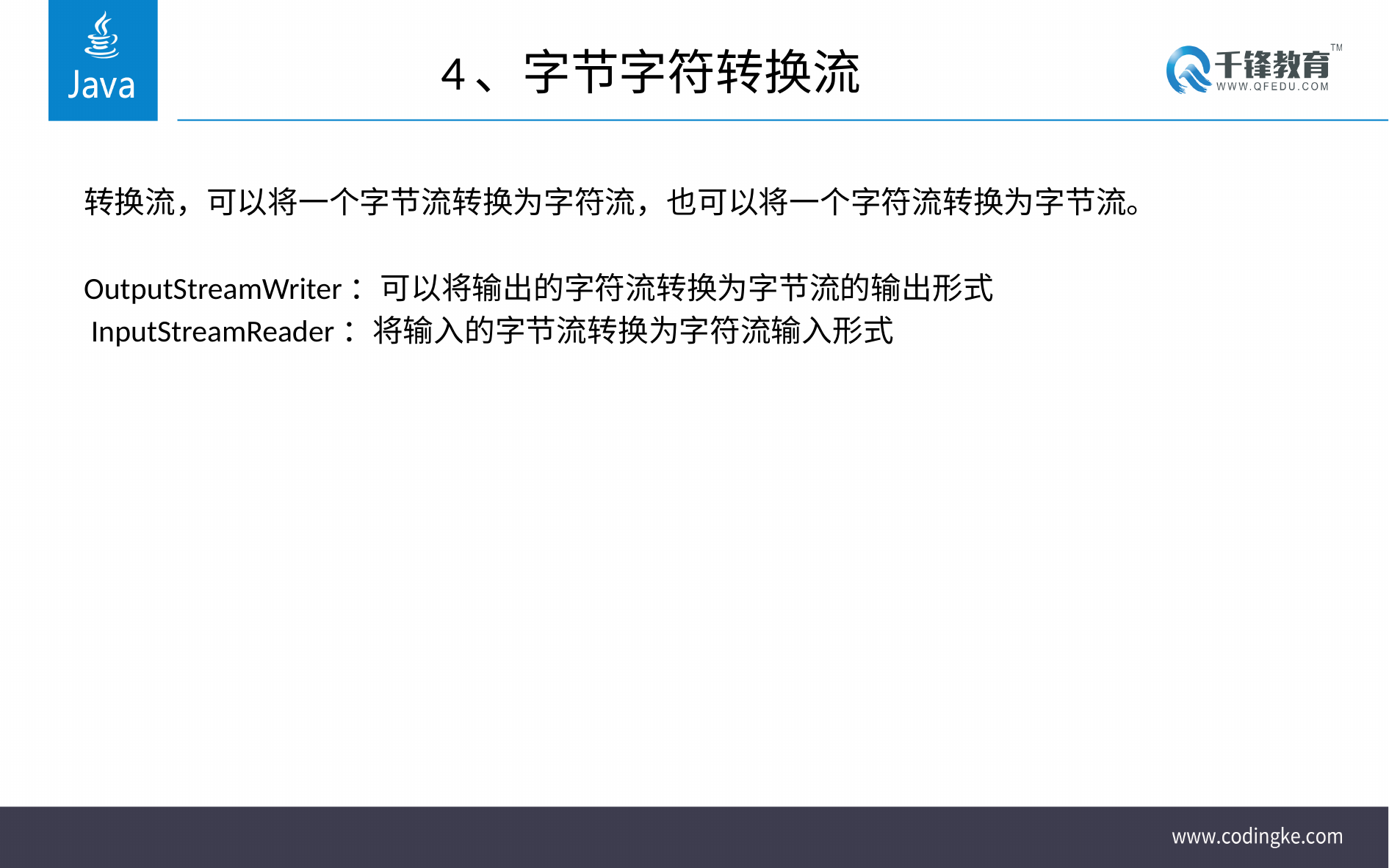

# 4、字节字符转换流
转换流，可以将一个字节流转换为字符流，也可以将一个字符流转换为字节流。

OutputStreamWriter：可以将输出的字符流转换为字节流的输出形式
 InputStreamReader：将输入的字节流转换为字符流输入形式